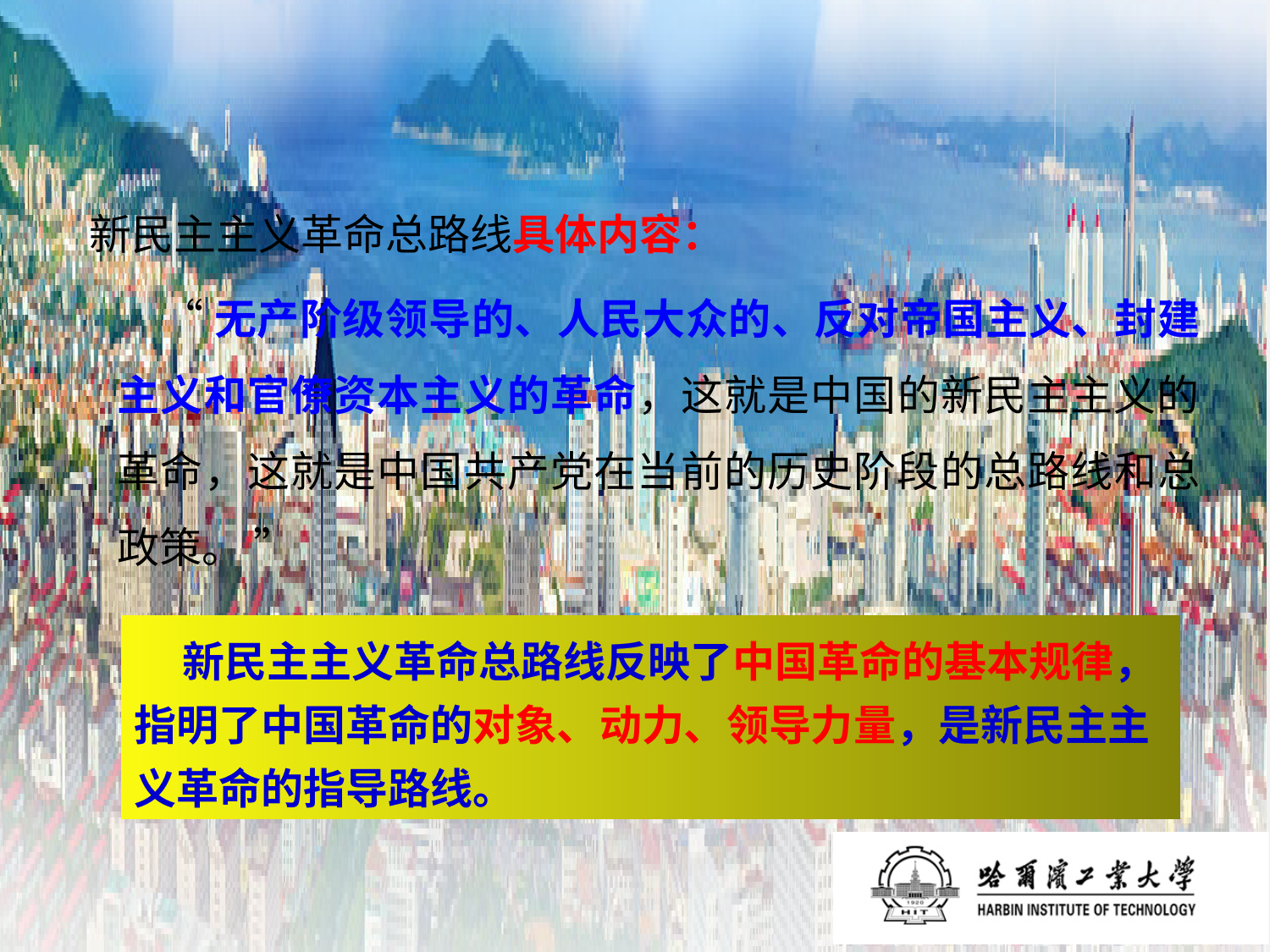

新民主主义革命总路线具体内容：
         “无产阶级领导的、人民大众的、反对帝国主义、封建主义和官僚资本主义的革命，这就是中国的新民主主义的革命，这就是中国共产党在当前的历史阶段的总路线和总政策。 ”
    新民主主义革命总路线反映了中国革命的基本规律，指明了中国革命的对象、动力、领导力量，是新民主主义革命的指导路线。